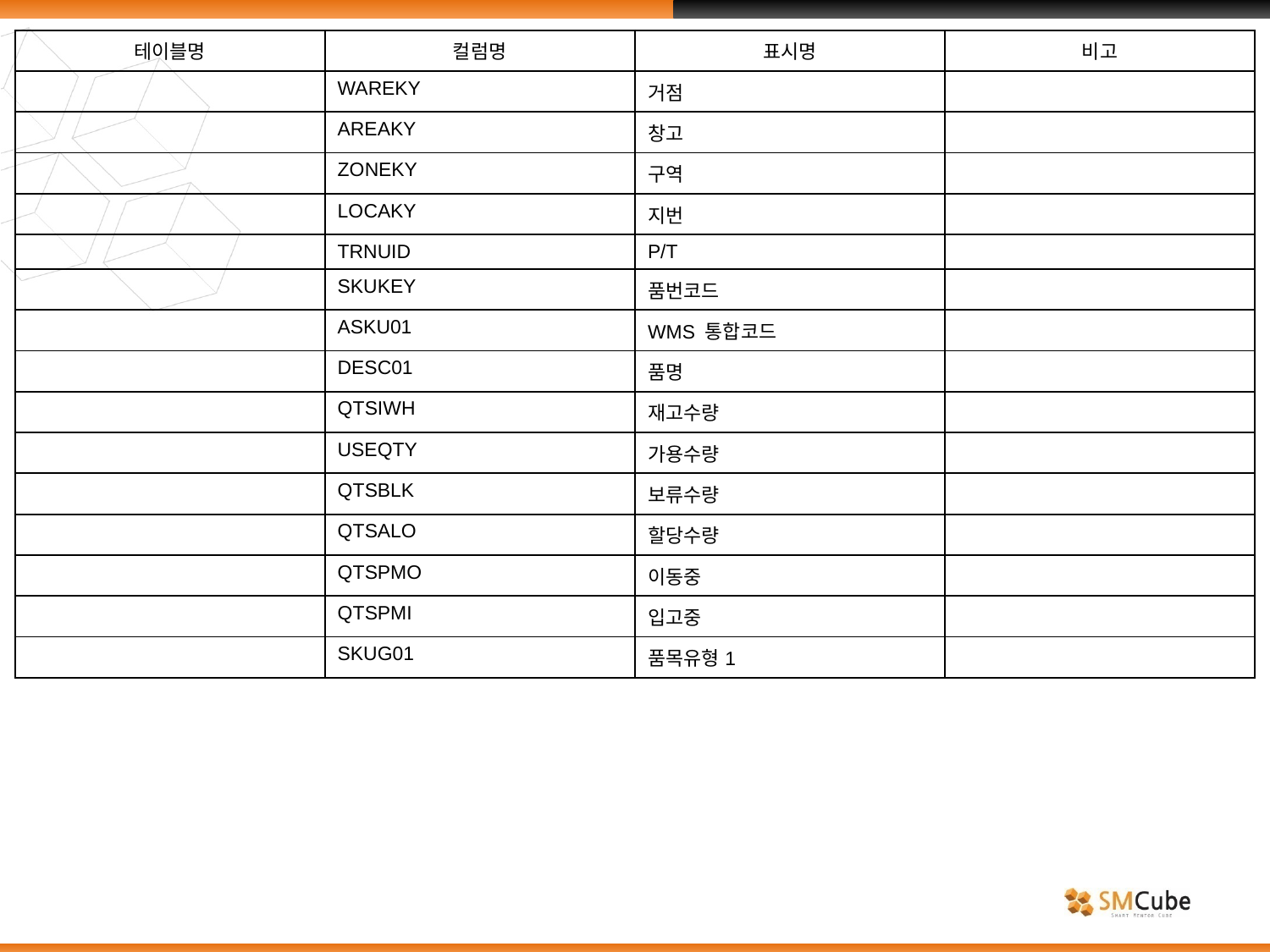

| 테이블명 | 컬럼명 | 표시명 | 비고 |
| --- | --- | --- | --- |
|  | WAREKY | 거점 |  |
|  | AREAKY | 창고 |  |
|  | ZONEKY | 구역 |  |
|  | LOCAKY | 지번 |  |
|  | TRNUID | P/T |  |
|  | SKUKEY | 품번코드 |  |
|  | ASKU01 | WMS 통합코드 |  |
|  | DESC01 | 품명 |  |
|  | QTSIWH | 재고수량 |  |
|  | USEQTY | 가용수량 |  |
|  | QTSBLK | 보류수량 |  |
|  | QTSALO | 할당수량 |  |
|  | QTSPMO | 이동중 |  |
|  | QTSPMI | 입고중 |  |
|  | SKUG01 | 품목유형1 |  |